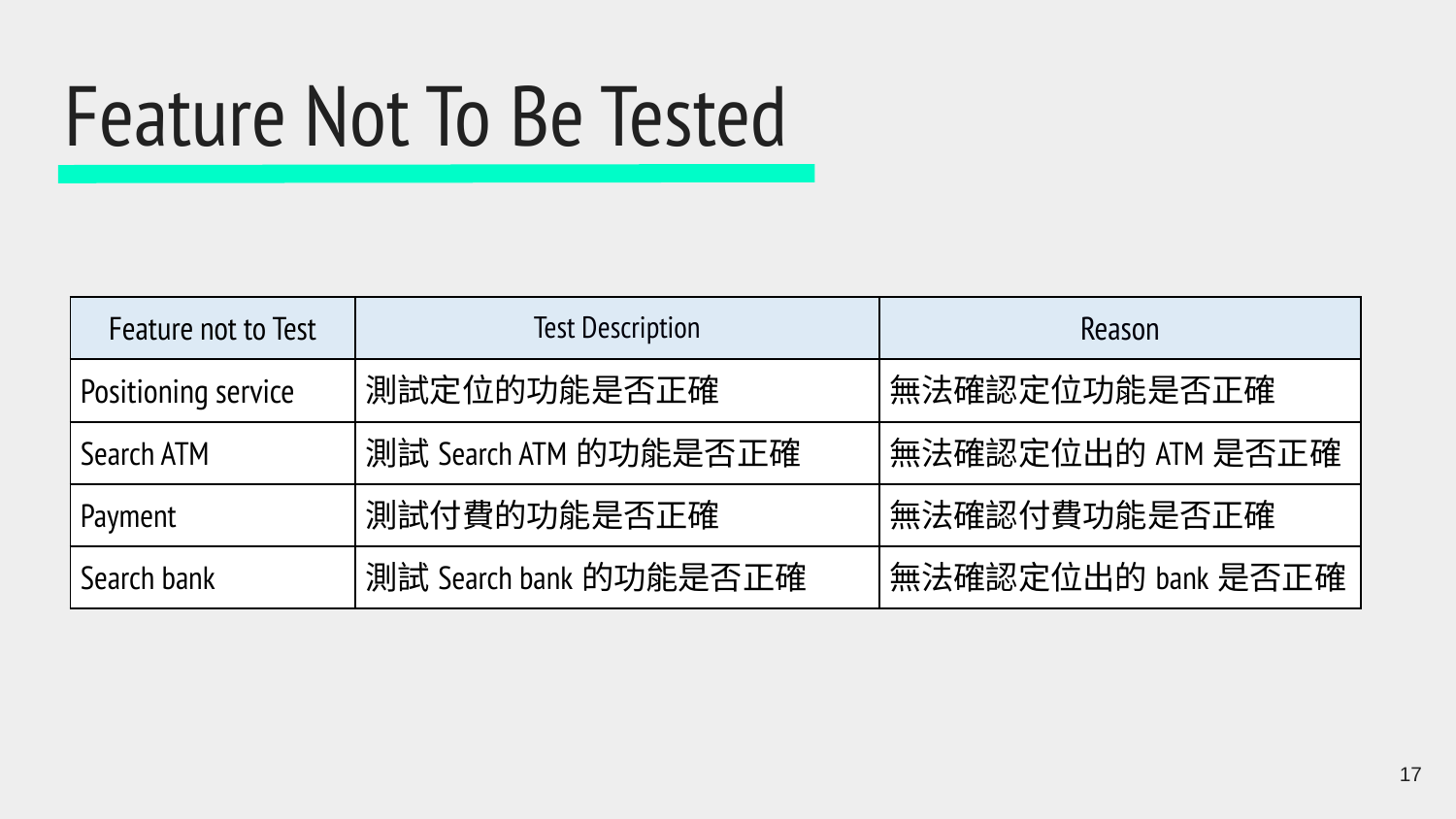

# Feature Not To Be Tested
| Feature not to Test | Test Description | Reason |
| --- | --- | --- |
| Positioning service | 測試定位的功能是否正確 | 無法確認定位功能是否正確 |
| Search ATM | 測試Search ATM的功能是否正確 | 無法確認定位出的ATM是否正確 |
| Payment | 測試付費的功能是否正確 | 無法確認付費功能是否正確 |
| Search bank | 測試Search bank的功能是否正確 | 無法確認定位出的bank是否正確 |
17